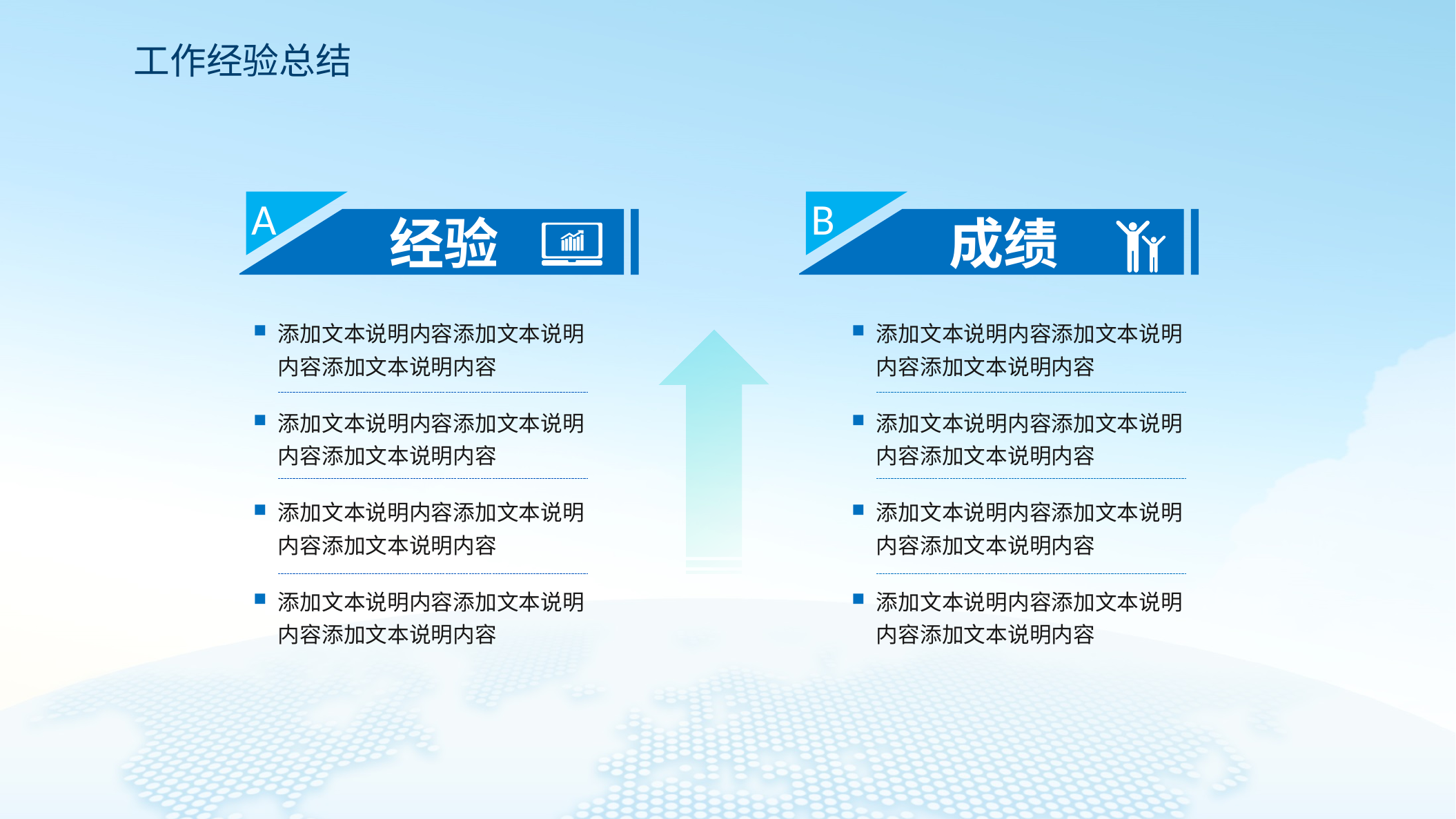

工作经验总结
A
B
经验
成绩

添加文本说明内容添加文本说明内容添加文本说明内容
添加文本说明内容添加文本说明内容添加文本说明内容

添加文本说明内容添加文本说明内容添加文本说明内容
添加文本说明内容添加文本说明内容添加文本说明内容
添加文本说明内容添加文本说明内容添加文本说明内容
添加文本说明内容添加文本说明内容添加文本说明内容
添加文本说明内容添加文本说明内容添加文本说明内容
添加文本说明内容添加文本说明内容添加文本说明内容